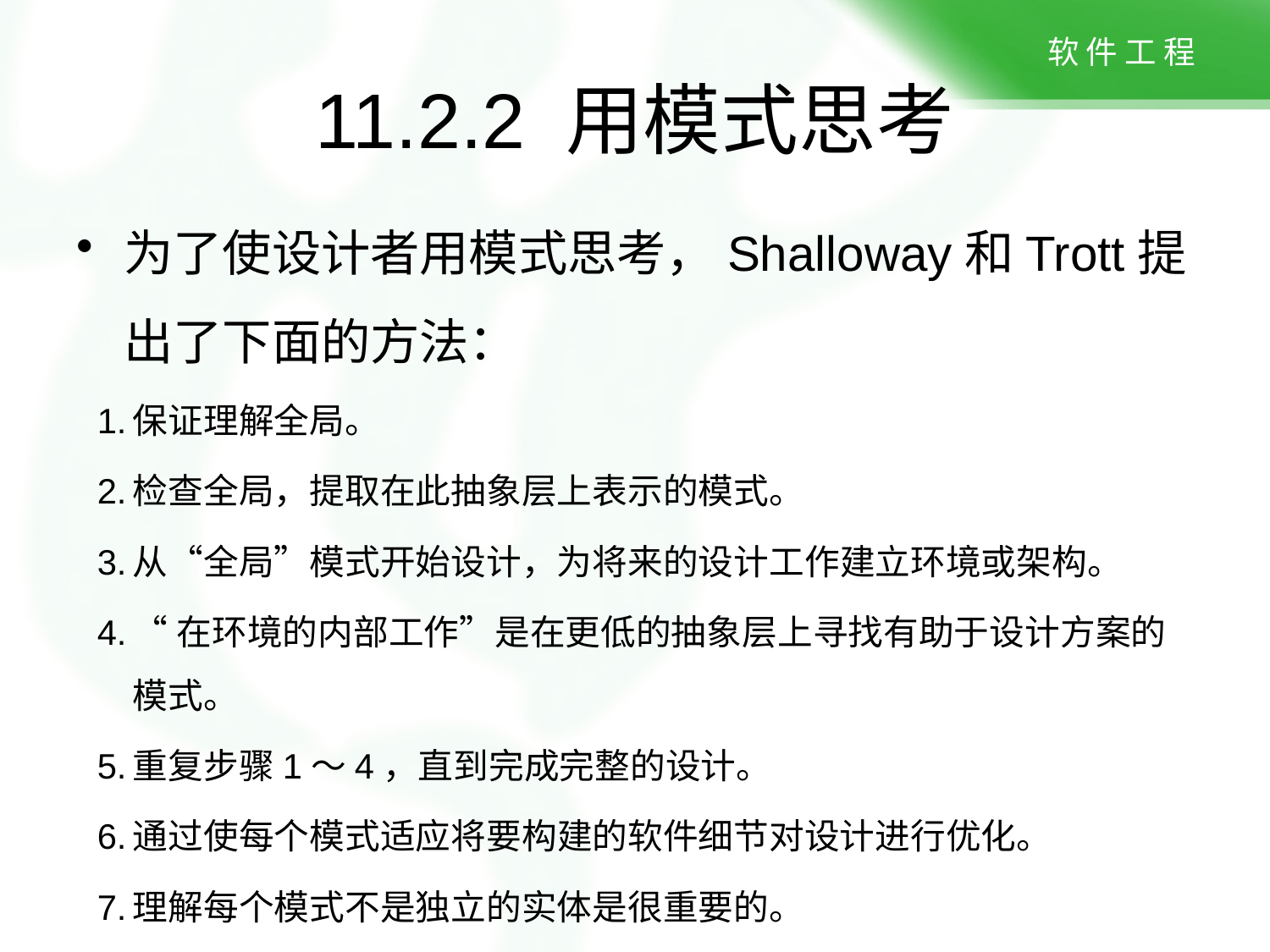

# 11.2.2 用模式思考
为了使设计者用模式思考，Shalloway和Trott提出了下面的方法：
保证理解全局。
检查全局，提取在此抽象层上表示的模式。
从“全局”模式开始设计，为将来的设计工作建立环境或架构。
“在环境的内部工作”是在更低的抽象层上寻找有助于设计方案的模式。
重复步骤1～4，直到完成完整的设计。
通过使每个模式适应将要构建的软件细节对设计进行优化。
理解每个模式不是独立的实体是很重要的。